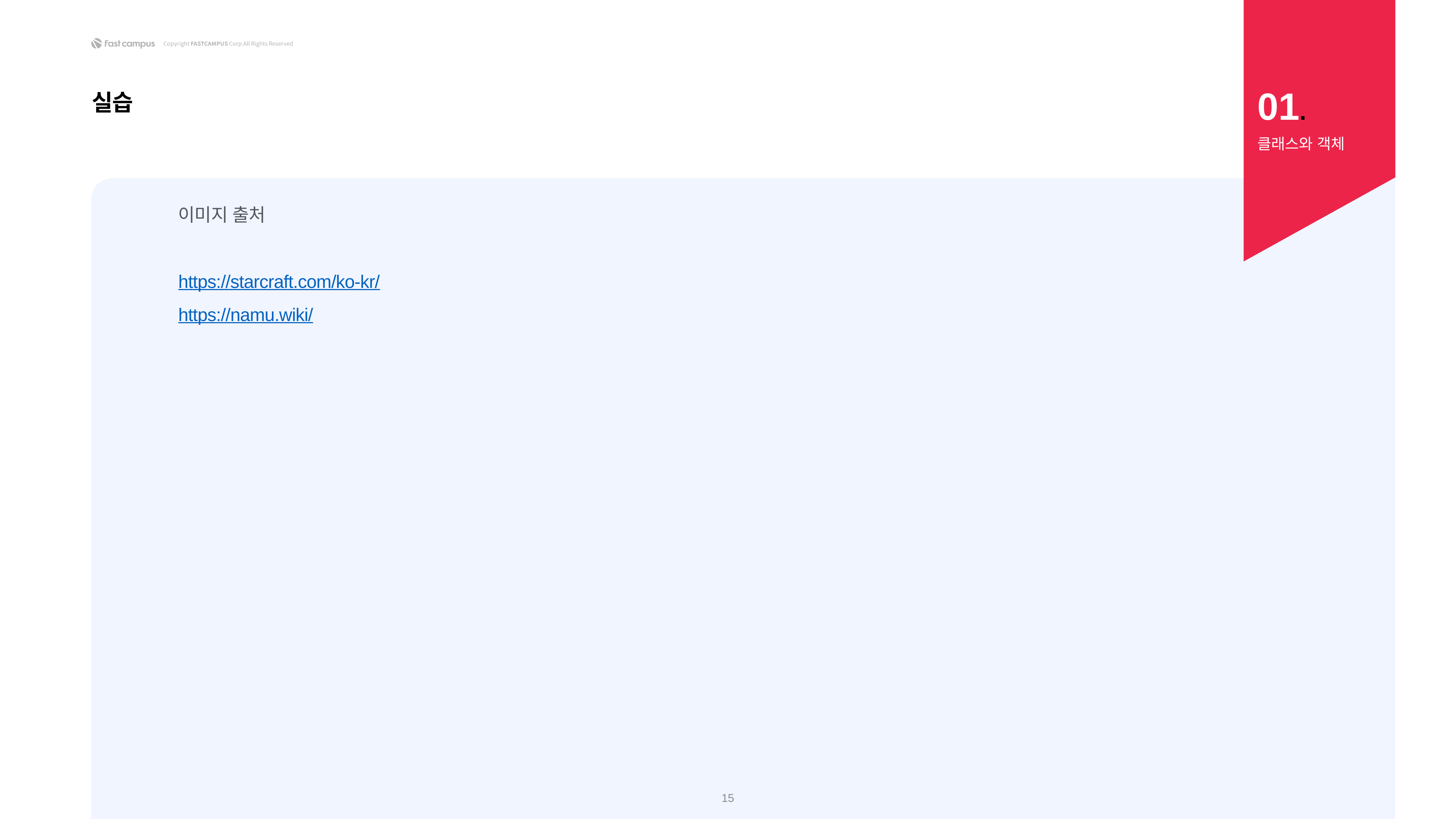

01.
실습
클래스와 객체
이미지 출처

https://starcraft.com/ko-kr/
https://namu.wiki/

15